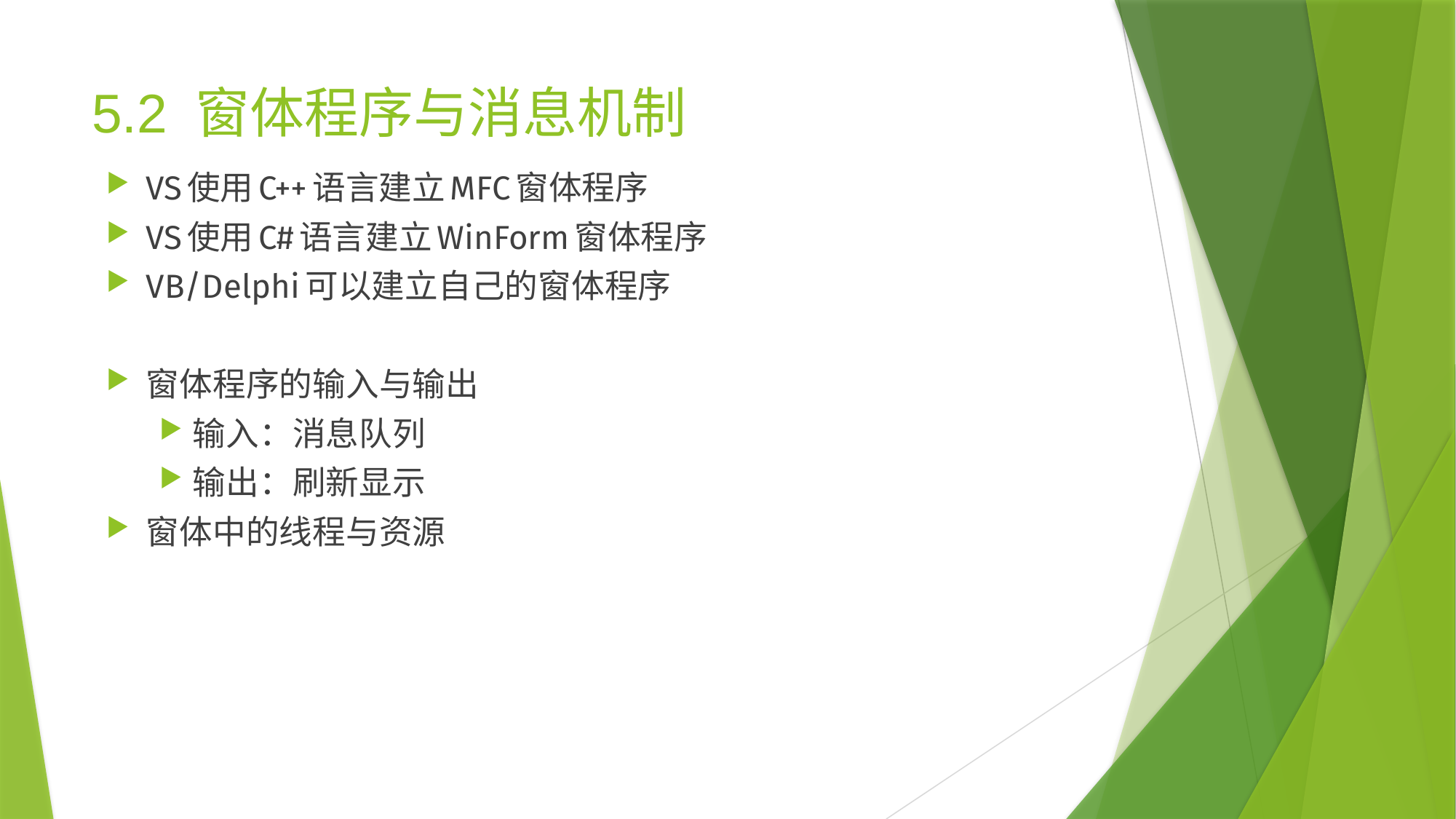

# 5.2 窗体程序与消息机制
VS使用C++语言建立MFC窗体程序
VS使用C#语言建立WinForm窗体程序
VB/Delphi可以建立自己的窗体程序

窗体程序的输入与输出
输入：消息队列
输出：刷新显示
窗体中的线程与资源